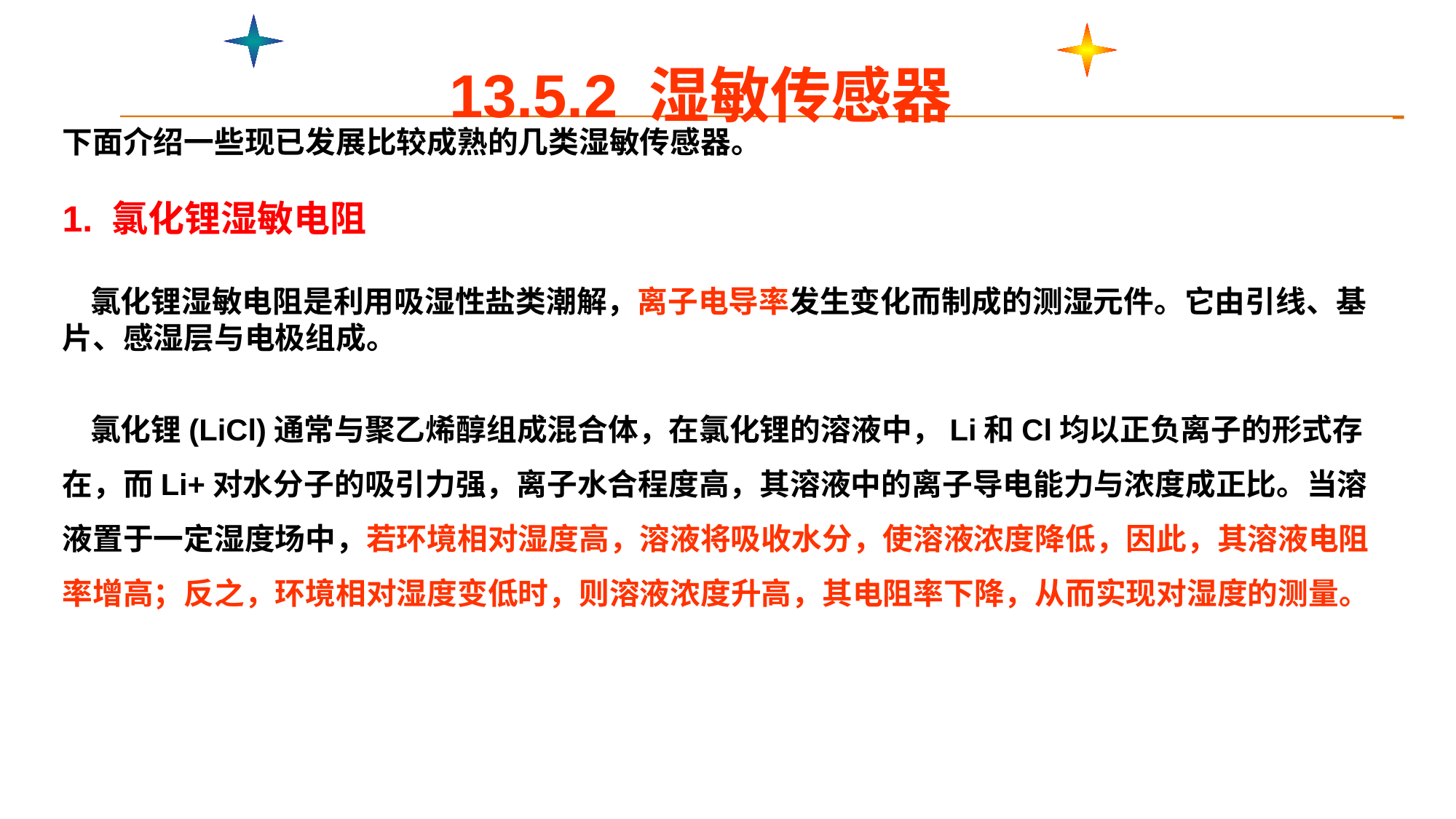

13.5.2 湿敏传感器

下面介绍一些现已发展比较成熟的几类湿敏传感器。
1. 氯化锂湿敏电阻

   氯化锂湿敏电阻是利用吸湿性盐类潮解，离子电导率发生变化而制成的测湿元件。它由引线、基片、感湿层与电极组成。

   氯化锂(LiCl)通常与聚乙烯醇组成混合体，在氯化锂的溶液中，Li和Cl均以正负离子的形式存在，而Li+对水分子的吸引力强，离子水合程度高，其溶液中的离子导电能力与浓度成正比。当溶液置于一定湿度场中，若环境相对湿度高，溶液将吸收水分，使溶液浓度降低，因此，其溶液电阻率增高；反之，环境相对湿度变低时，则溶液浓度升高，其电阻率下降，从而实现对湿度的测量。